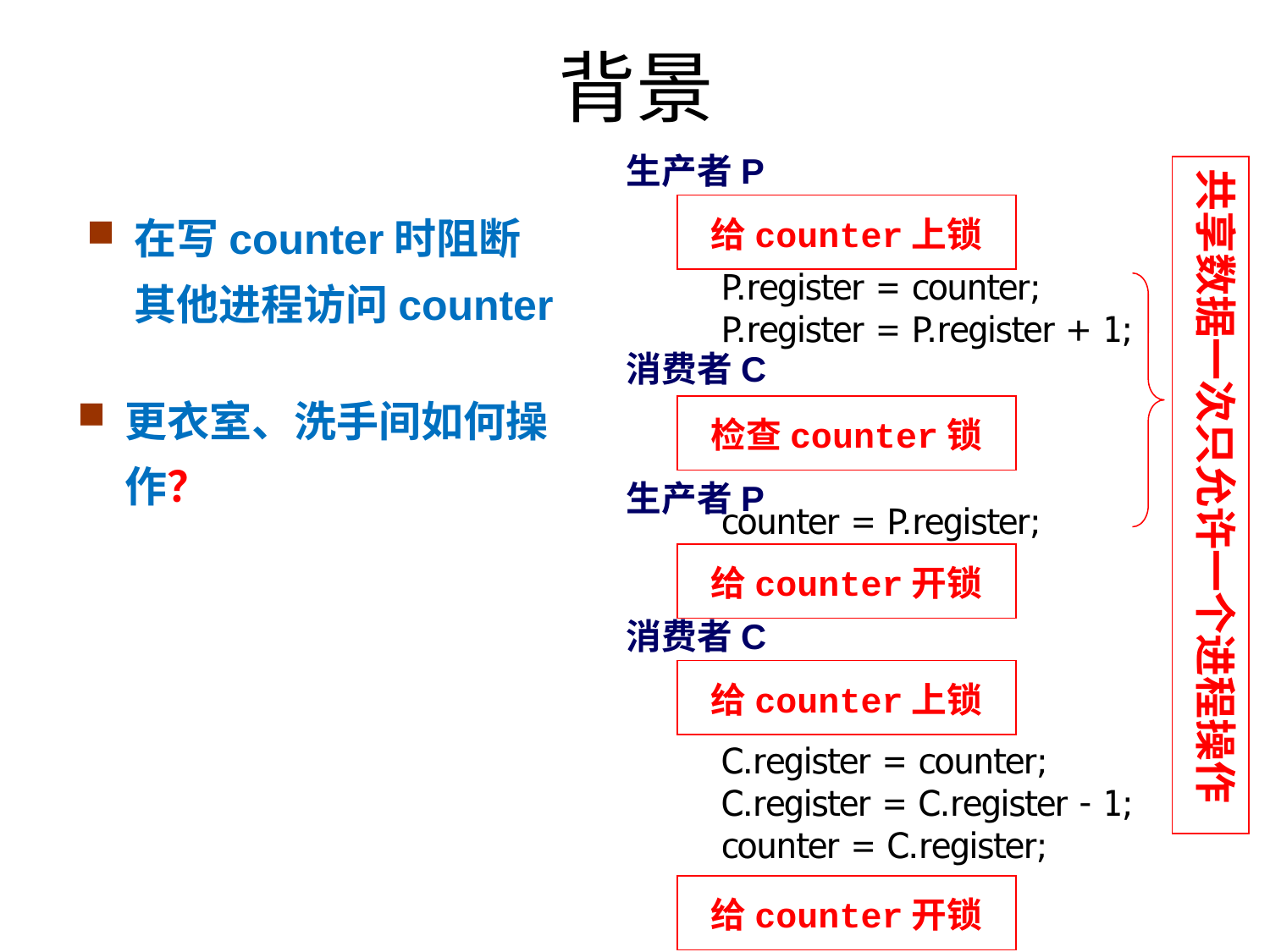

# 背景
生产者P
共享数据一次只允许一个进程操作

在写counter时阻断其他进程访问counter

给counter上锁
P.register = counter;
P.register = P.register + 1;
消费者C
更衣室、洗手间如何操作？

检查counter锁

生产者P
counter = P.register;

给counter开锁
消费者C

给counter上锁
C.register = counter;
C.register = C.register - 1;
counter = C.register;

给counter开锁